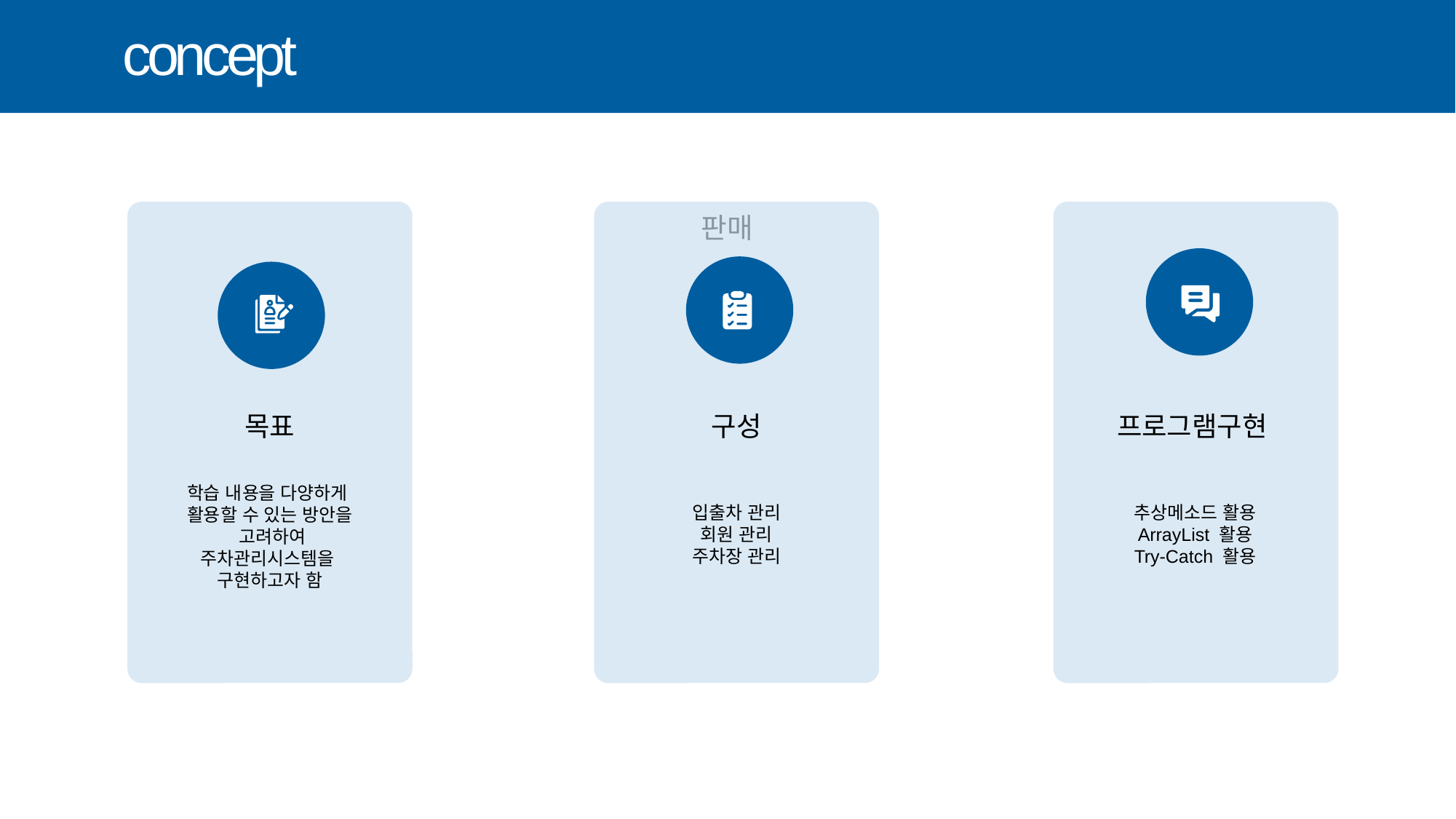

concept

### Chart: 판매

| Category |
|---|

목표
구성
프로그램구현
학습 내용을 다양하게
활용할 수 있는 방안을
 고려하여
주차관리시스템을
구현하고자 함

입출차 관리
회원 관리
주차장 관리
추상메소드 활용
ArrayList 활용
Try-Catch 활용